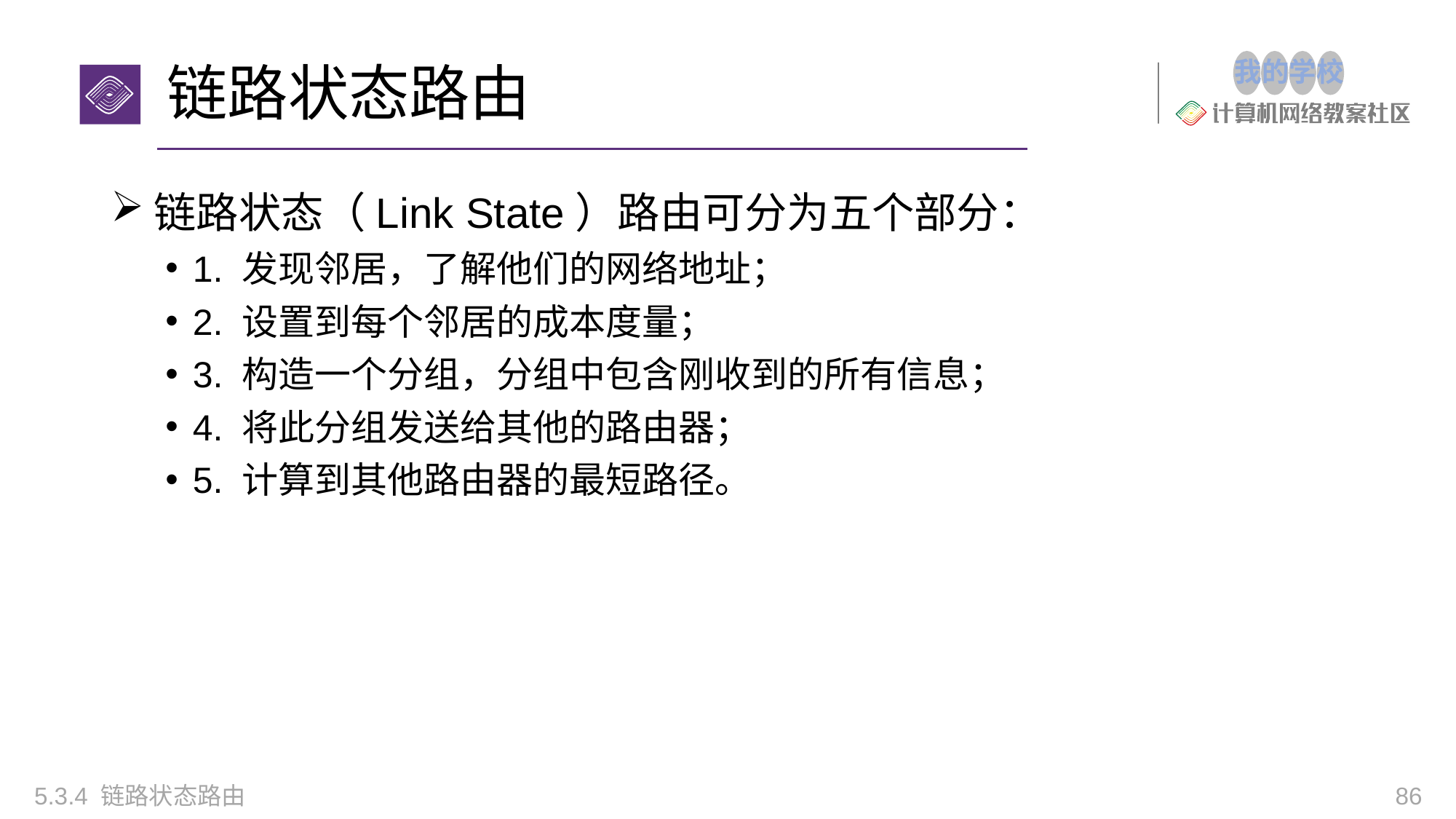

# 链路状态路由
链路状态（Link State）路由可分为五个部分：
1. 发现邻居，了解他们的网络地址；
2. 设置到每个邻居的成本度量；
3. 构造一个分组，分组中包含刚收到的所有信息；
4. 将此分组发送给其他的路由器；
5. 计算到其他路由器的最短路径。
5.3.4 链路状态路由
86